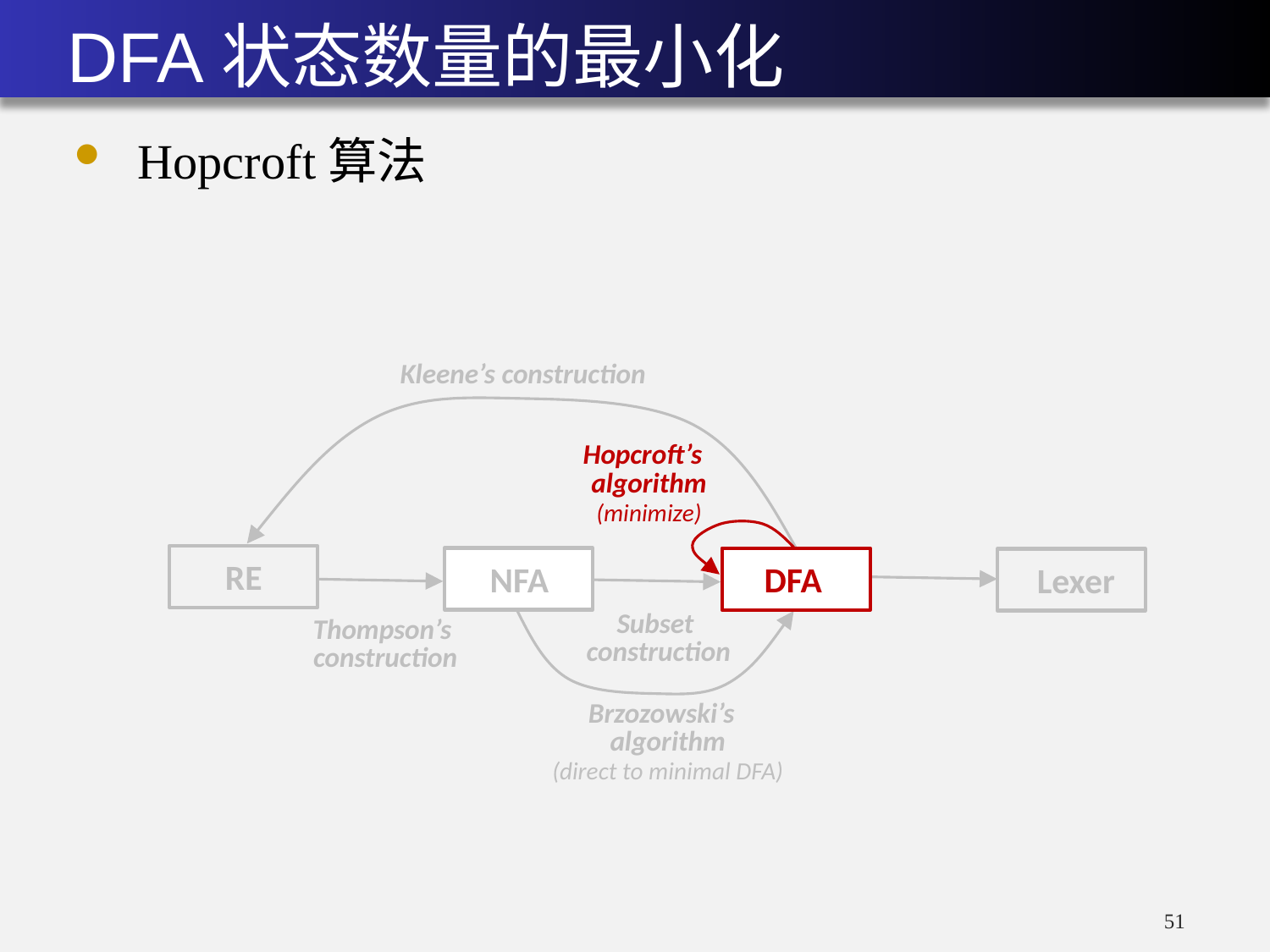

# DFA状态数量的最小化
Hopcroft算法
Kleene’s construction

Hopcroft’s
algorithm
(minimize)

RE

NFA

DFA

Lexer
Subset
construction

Thompson’s
construction
Brzozowski’s
algorithm
(direct to minimal DFA)
51